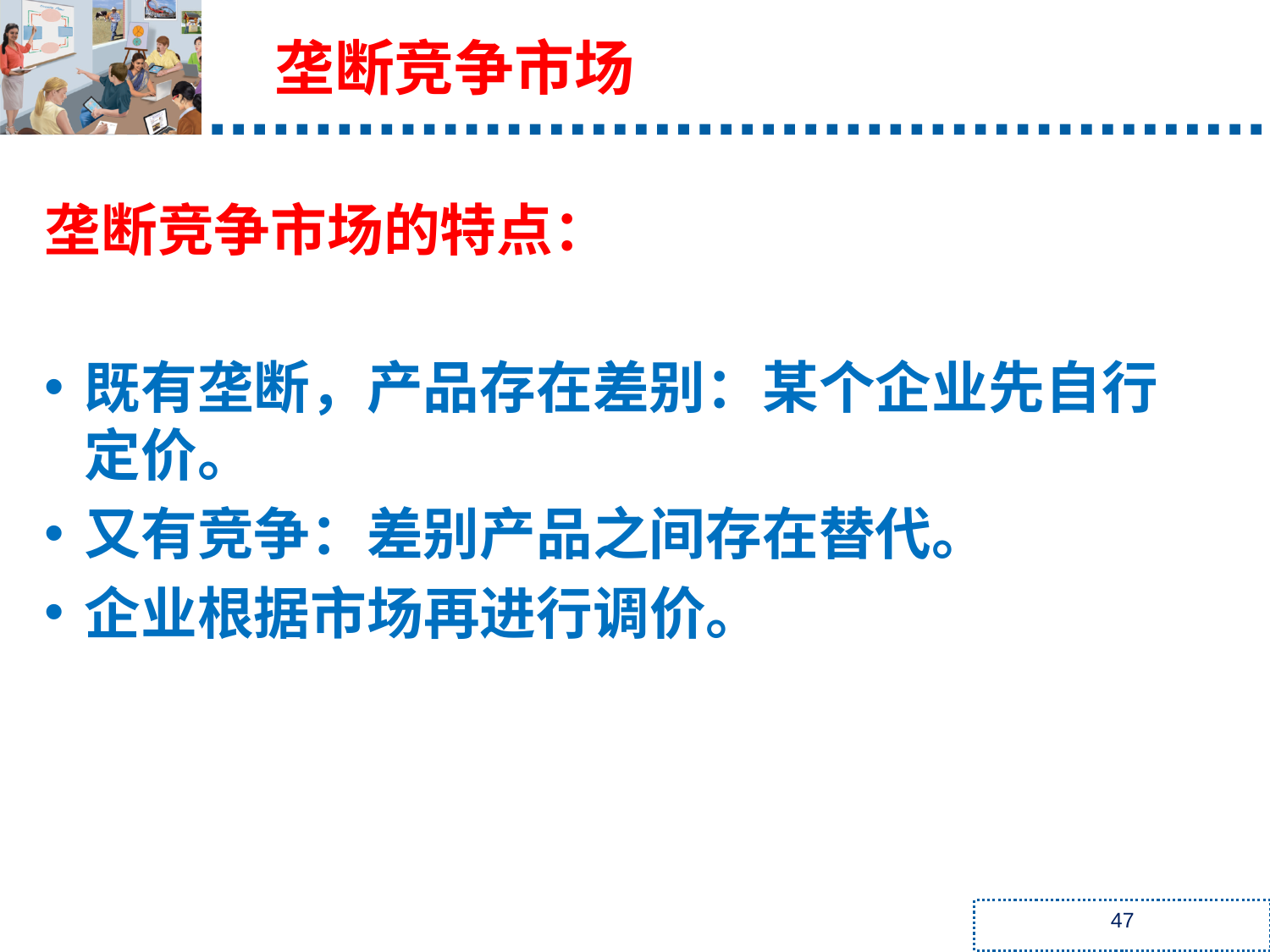

垄断竞争市场

垄断竞争市场的特点：

既有垄断，产品存在差别：某个企业先自行定价。
又有竞争：差别产品之间存在替代。
企业根据市场再进行调价。

47